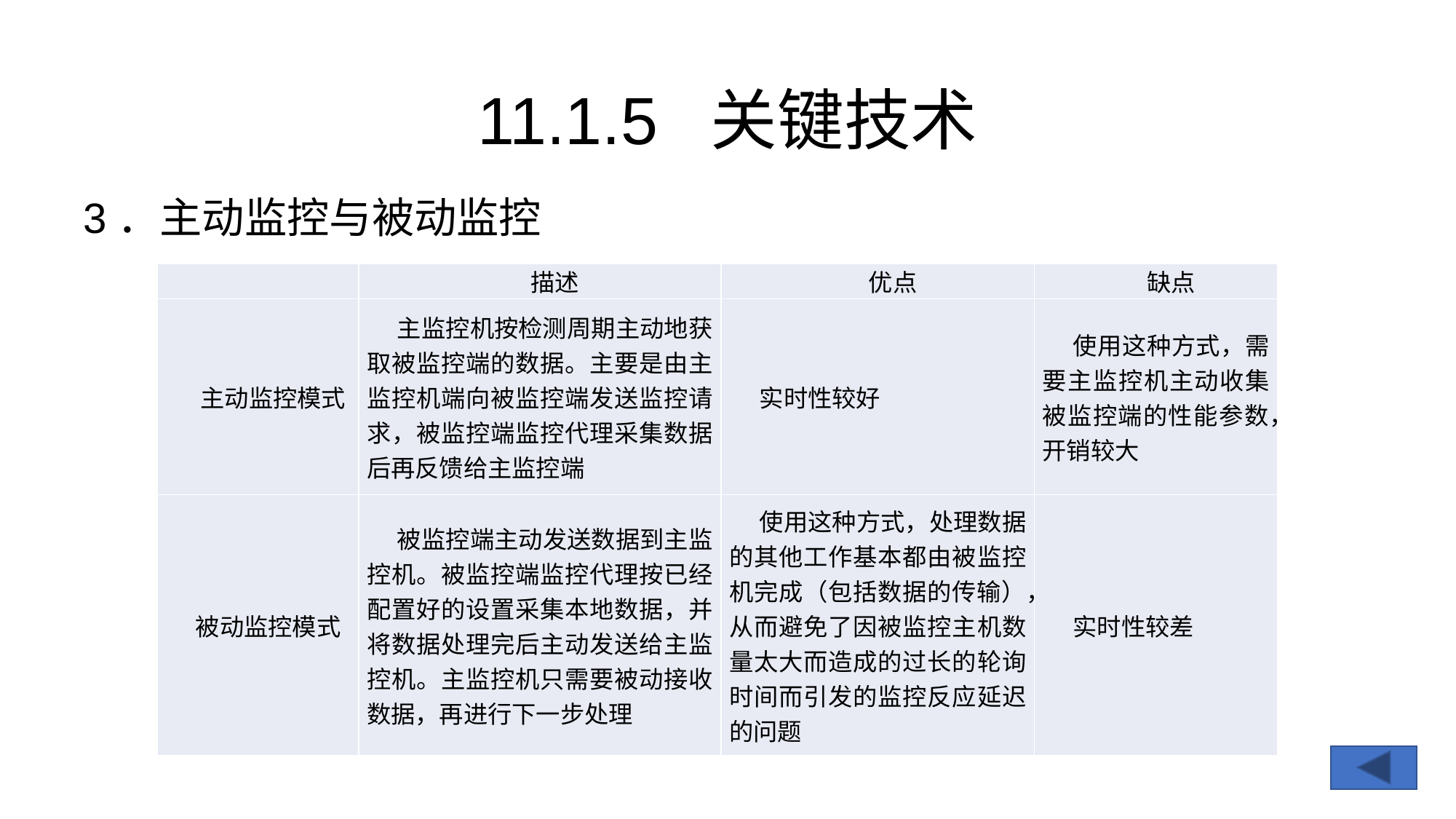

# 11.1.5  关键技术
3．主动监控与被动监控
|  | 描述 | 优点 | 缺点 |
| --- | --- | --- | --- |
| 主动监控模式 | 主监控机按检测周期主动地获取被监控端的数据。主要是由主监控机端向被监控端发送监控请求，被监控端监控代理采集数据后再反馈给主监控端 | 实时性较好 | 使用这种方式，需要主监控机主动收集被监控端的性能参数，开销较大 |
| 被动监控模式 | 被监控端主动发送数据到主监控机。被监控端监控代理按已经配置好的设置采集本地数据，并将数据处理完后主动发送给主监控机。主监控机只需要被动接收数据，再进行下一步处理 | 使用这种方式，处理数据的其他工作基本都由被监控机完成（包括数据的传输），从而避免了因被监控主机数量太大而造成的过长的轮询时间而引发的监控反应延迟的问题 | 实时性较差 |